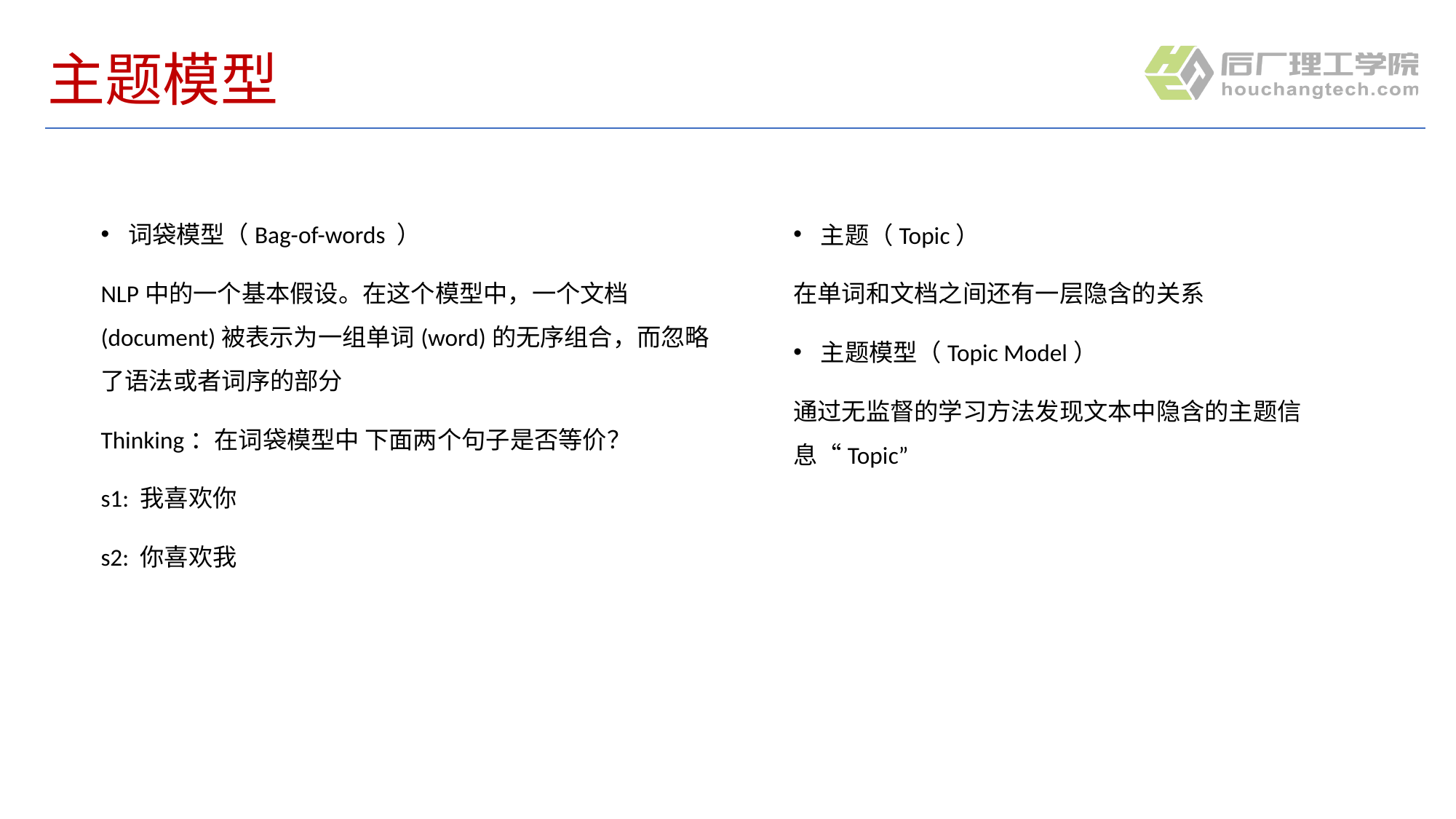

# 主题模型
词袋模型（Bag-of-words ）
NLP中的一个基本假设。在这个模型中，一个文档(document)被表示为一组单词(word)的无序组合，而忽略了语法或者词序的部分
Thinking：在词袋模型中 下面两个句子是否等价？
s1: 我喜欢你
s2: 你喜欢我

主题（Topic）
在单词和文档之间还有一层隐含的关系
主题模型（Topic Model）
通过无监督的学习方法发现文本中隐含的主题信息“Topic”